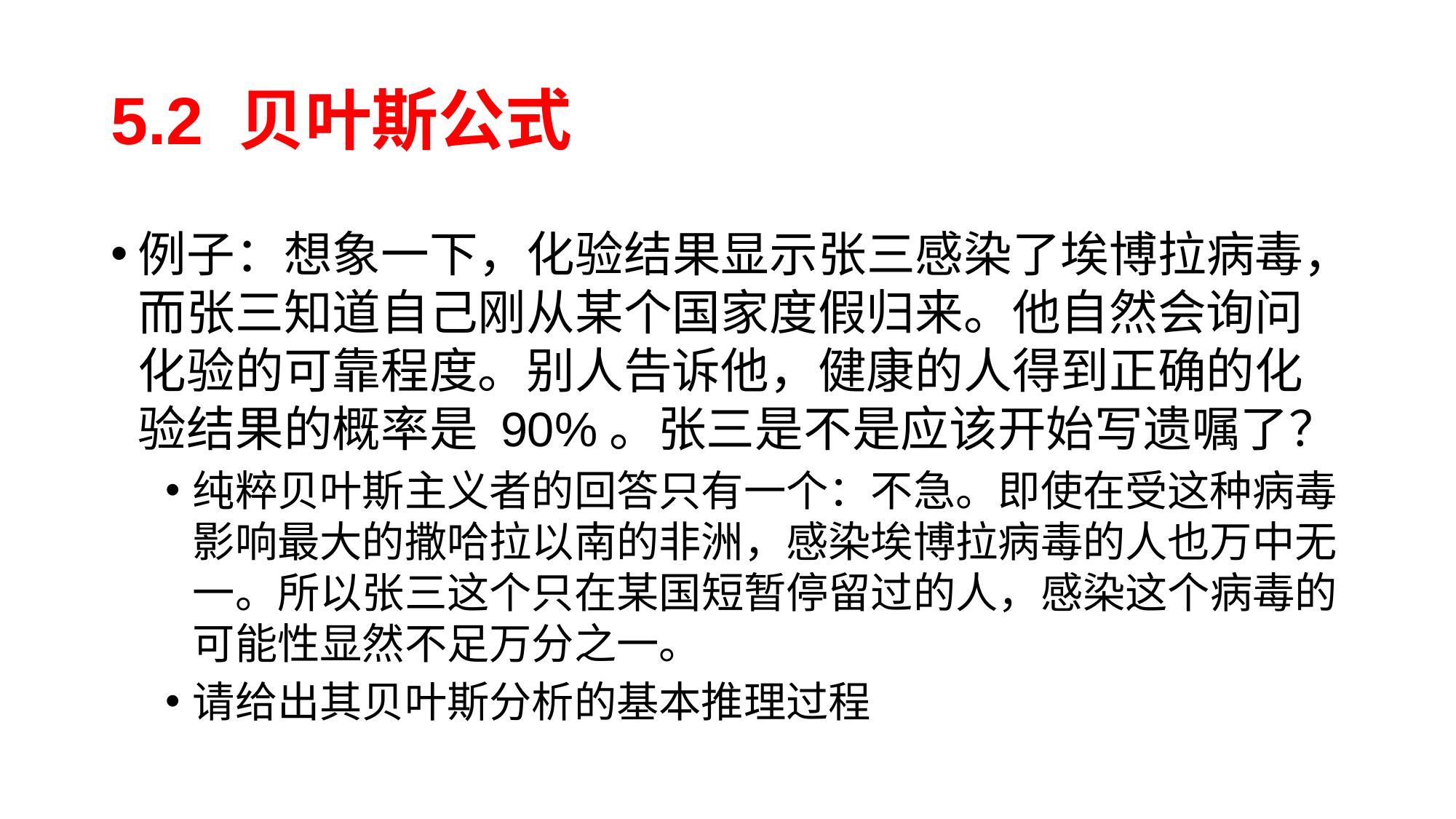

# 5.2 贝叶斯公式
例子：想象一下，化验结果显示张三感染了埃博拉病毒，而张三知道自己刚从某个国家度假归来。他自然会询问化验的可靠程度。别人告诉他，健康的人得到正确的化验结果的概率是 90%。张三是不是应该开始写遗嘱了？
纯粹贝叶斯主义者的回答只有一个：不急。即使在受这种病毒影响最大的撒哈拉以南的非洲，感染埃博拉病毒的人也万中无一。所以张三这个只在某国短暂停留过的人，感染这个病毒的可能性显然不足万分之一。
请给出其贝叶斯分析的基本推理过程